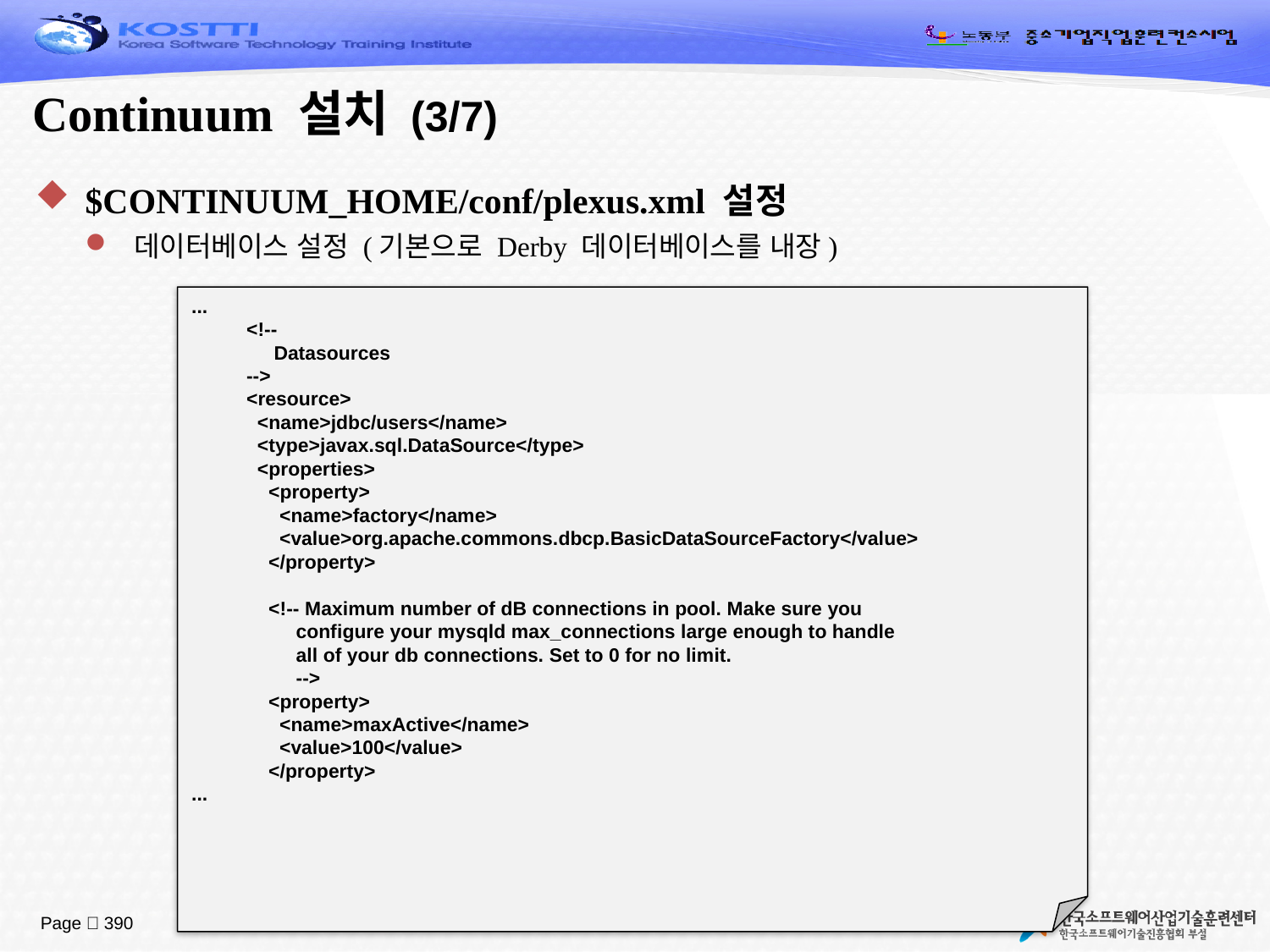

# Continuum 설치 (3/7)
$CONTINUUM_HOME/conf/plexus.xml 설정
데이터베이스 설정 (기본으로 Derby 데이터베이스를 내장)
...
          <!--
               Datasources
          -->
          <resource>
            <name>jdbc/users</name>
            <type>javax.sql.DataSource</type>
            <properties>
              <property>
                <name>factory</name>
                <value>org.apache.commons.dbcp.BasicDataSourceFactory</value>
              </property>

              <!-- Maximum number of dB connections in pool. Make sure you
                   configure your mysqld max_connections large enough to handle
                   all of your db connections. Set to 0 for no limit.
                   -->
              <property>
                <name>maxActive</name>
                <value>100</value>
              </property>
...